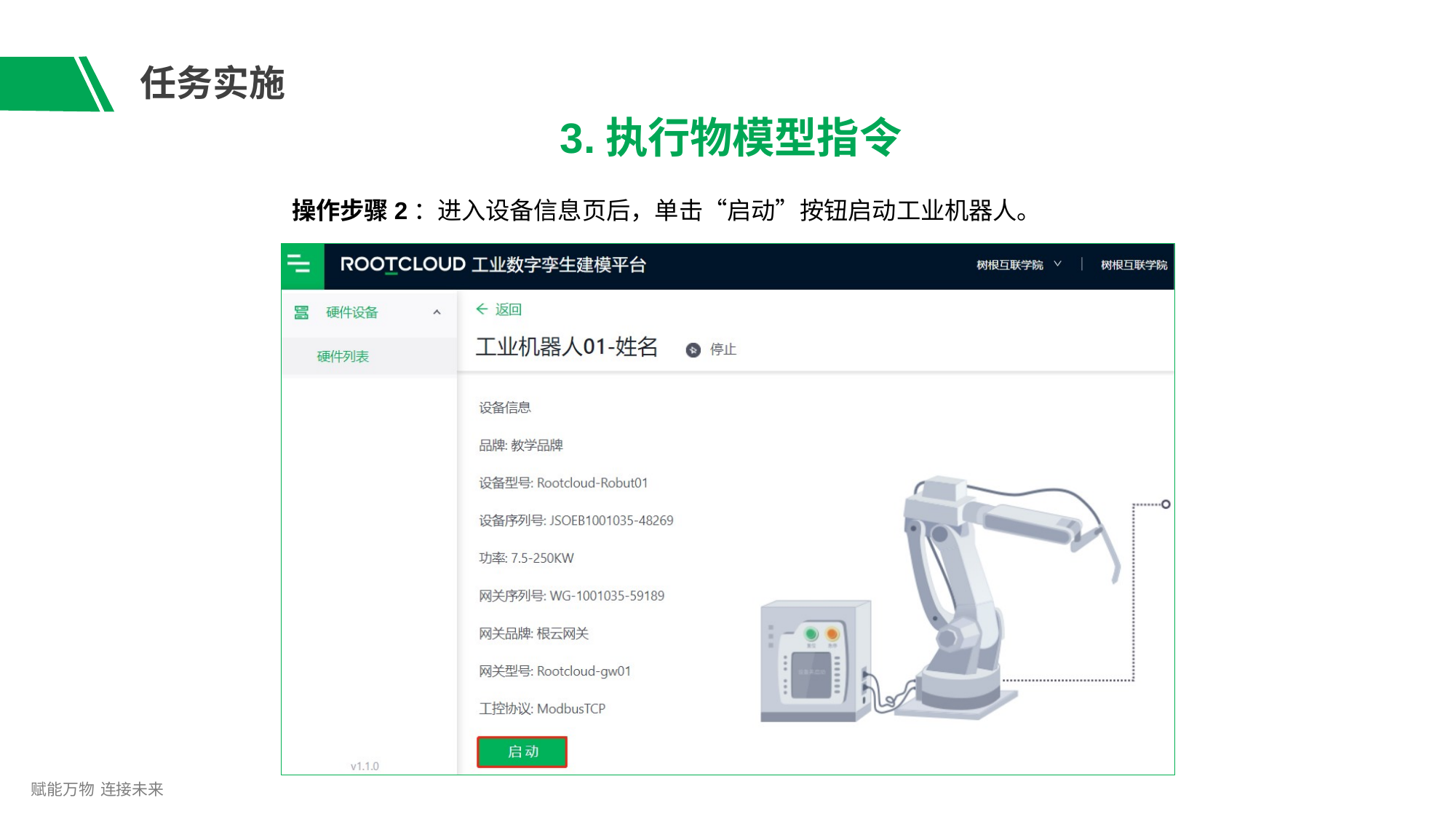

# 任务实施
3.执行物模型指令
操作步骤2：进入设备信息页后，单击“启动”按钮启动工业机器人。

赋能万物 连接未来